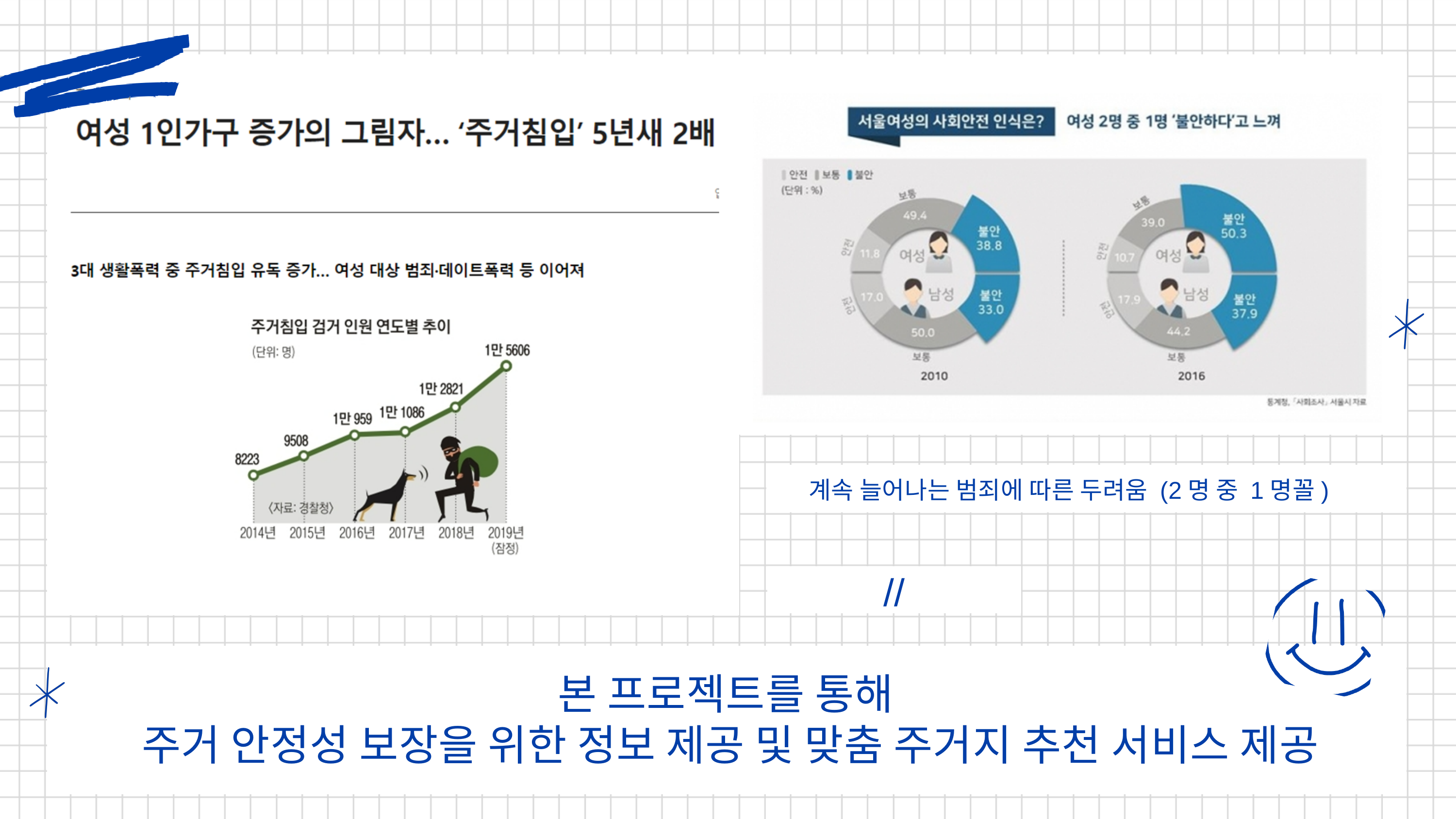

계속 늘어나는 범죄에 따른 두려움 (2명 중 1명꼴)

//

본 프로젝트를 통해
주거 안정성 보장을 위한 정보 제공 및 맞춤 주거지 추천 서비스 제공